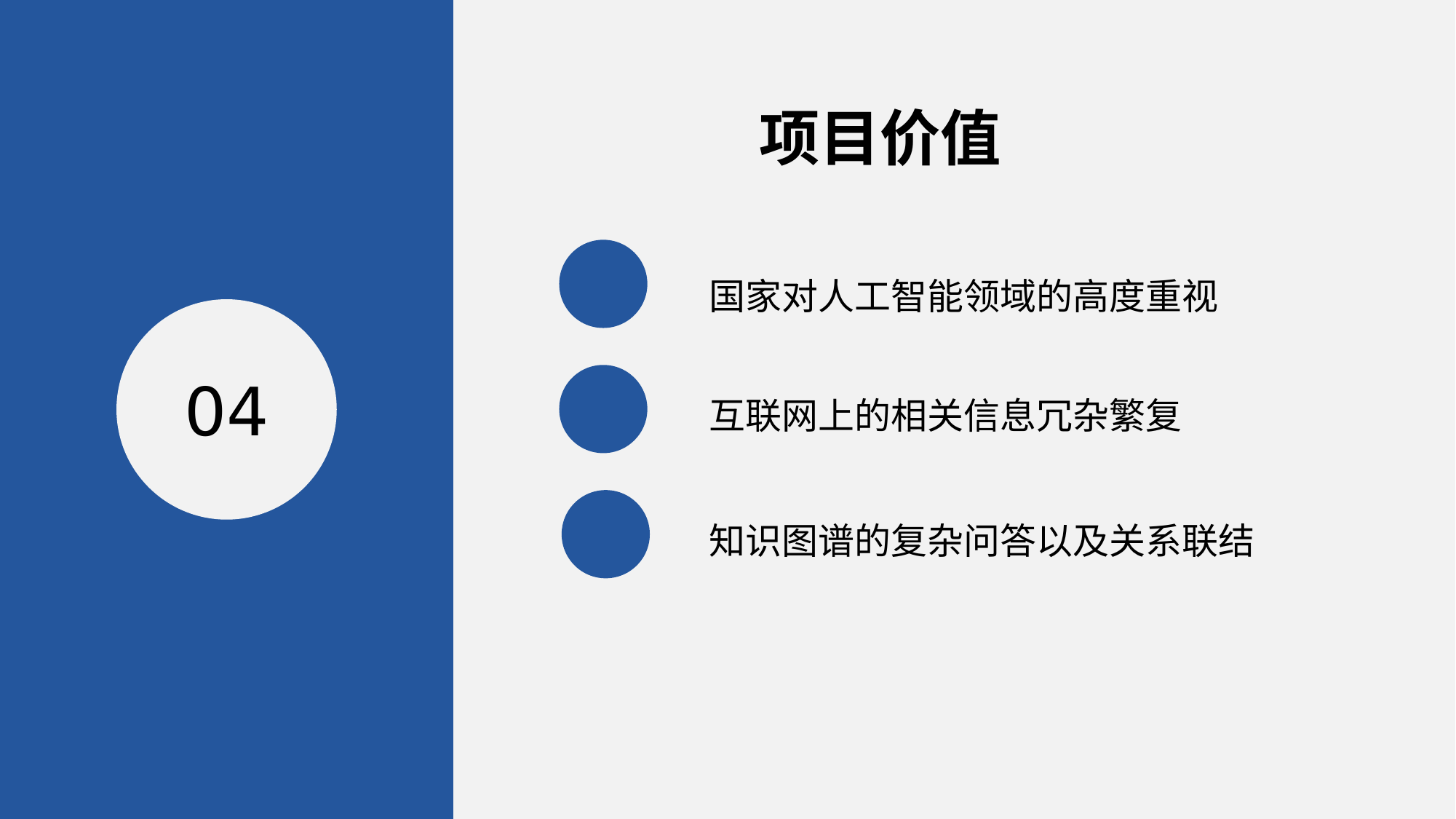

项目价值

国家对人工智能领域的高度重视

04

互联网上的相关信息冗杂繁复

知识图谱的复杂问答以及关系联结